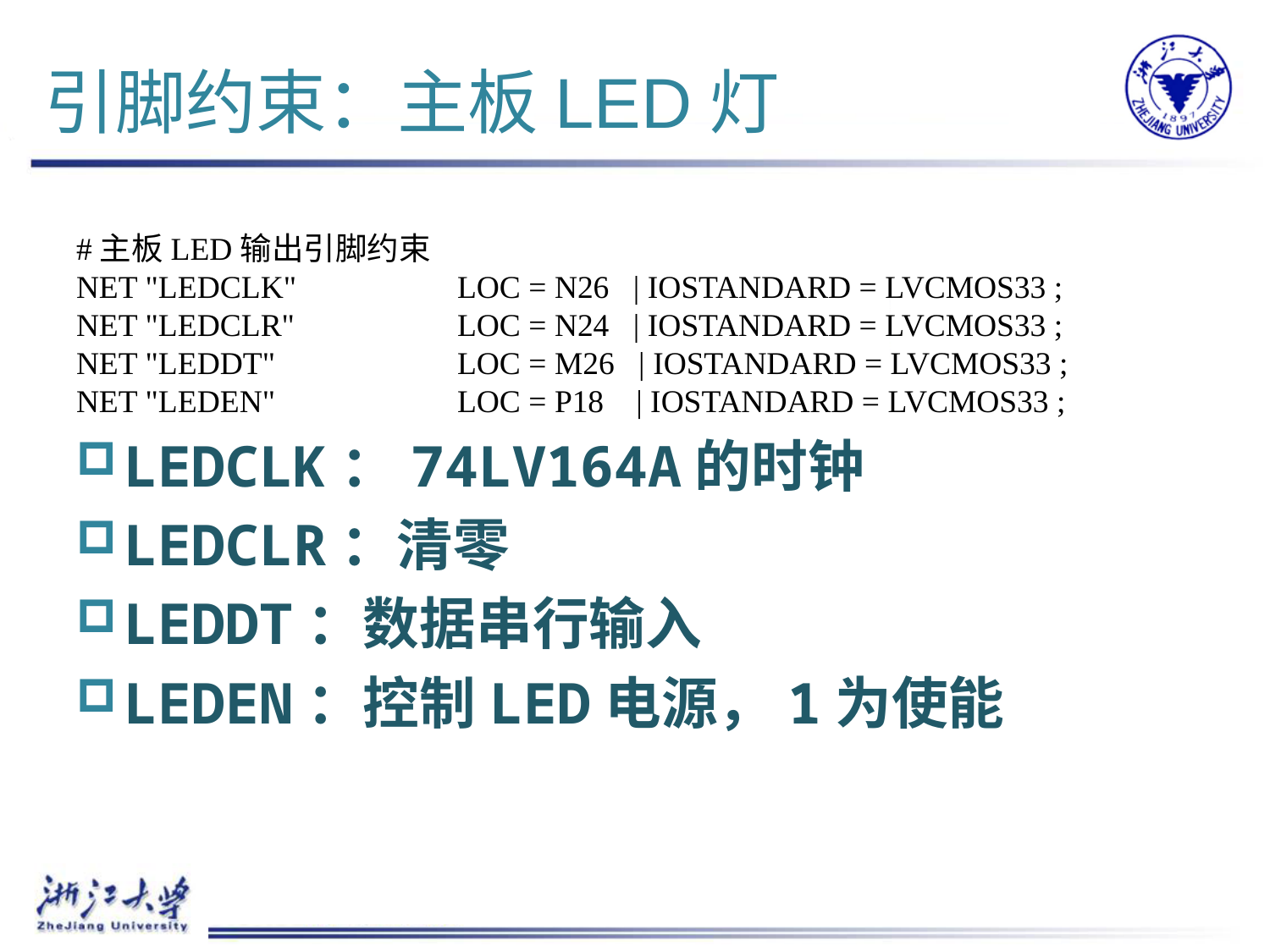

# 引脚约束：主板LED灯
#主板LED输出引脚约束
NET "LEDCLK"		LOC = N26   | IOSTANDARD = LVCMOS33 ;
NET "LEDCLR"		LOC = N24   | IOSTANDARD = LVCMOS33 ;
NET "LEDDT"		LOC = M26   | IOSTANDARD = LVCMOS33 ;
NET "LEDEN"		LOC = P18    | IOSTANDARD = LVCMOS33 ;
LEDCLK：74LV164A的时钟
LEDCLR：清零
LEDDT：数据串行输入
LEDEN：控制LED电源，1为使能